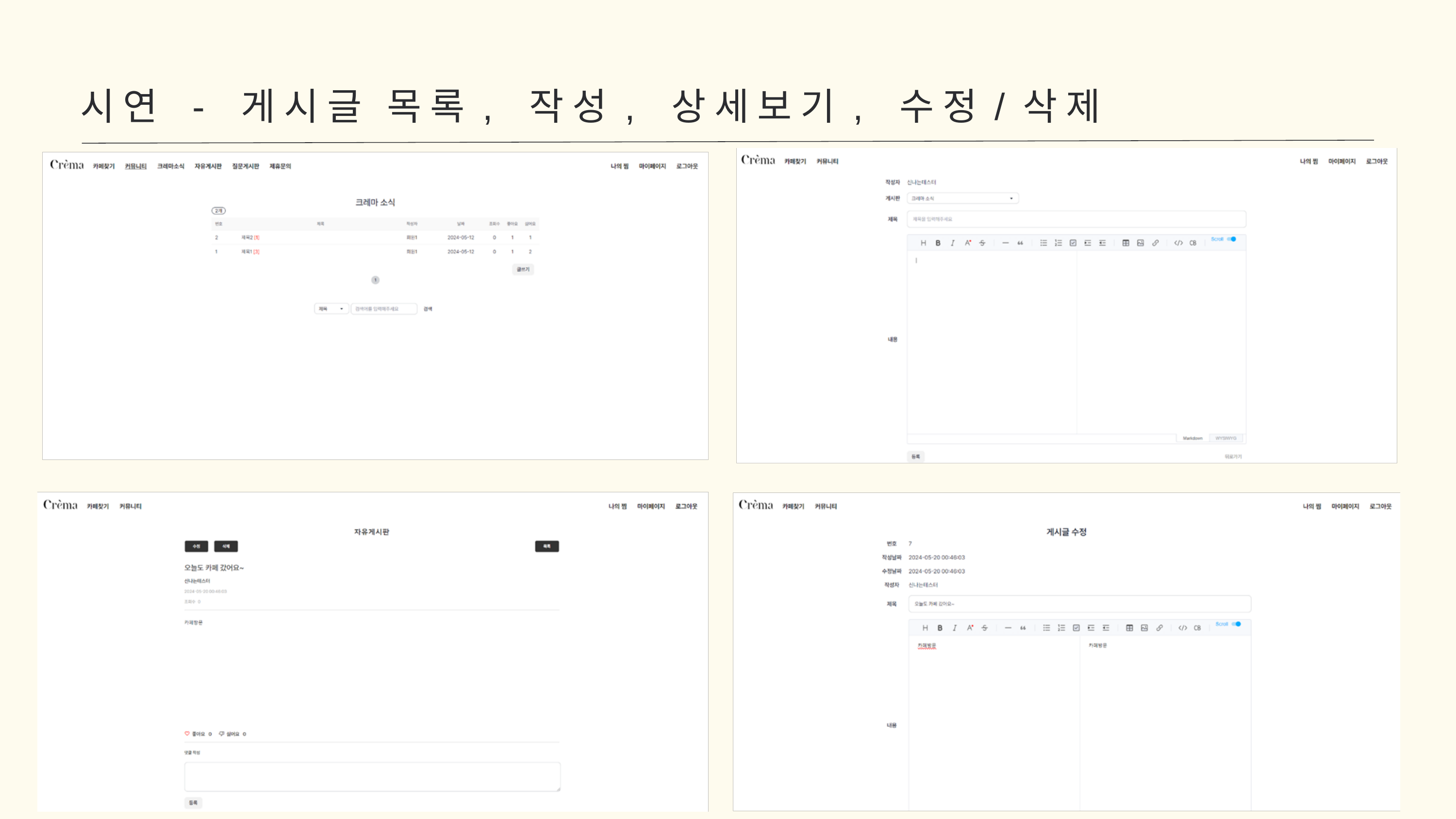

시연 - 게시글 목록, 작성, 상세보기, 수정/삭제